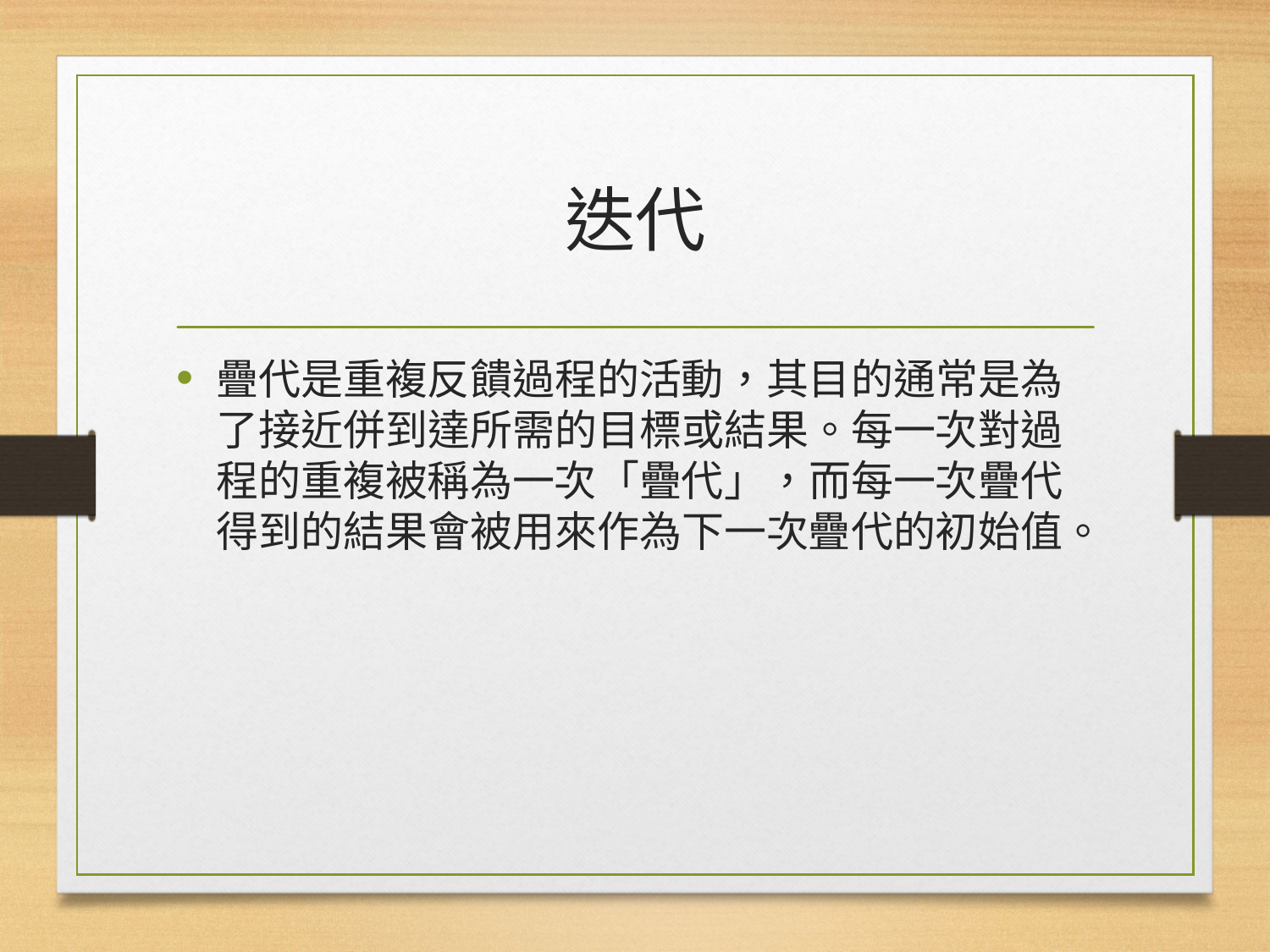

# 迭代
疊代是重複反饋過程的活動，其目的通常是為了接近併到達所需的目標或結果。每一次對過程的重複被稱為一次「疊代」，而每一次疊代得到的結果會被用來作為下一次疊代的初始值。